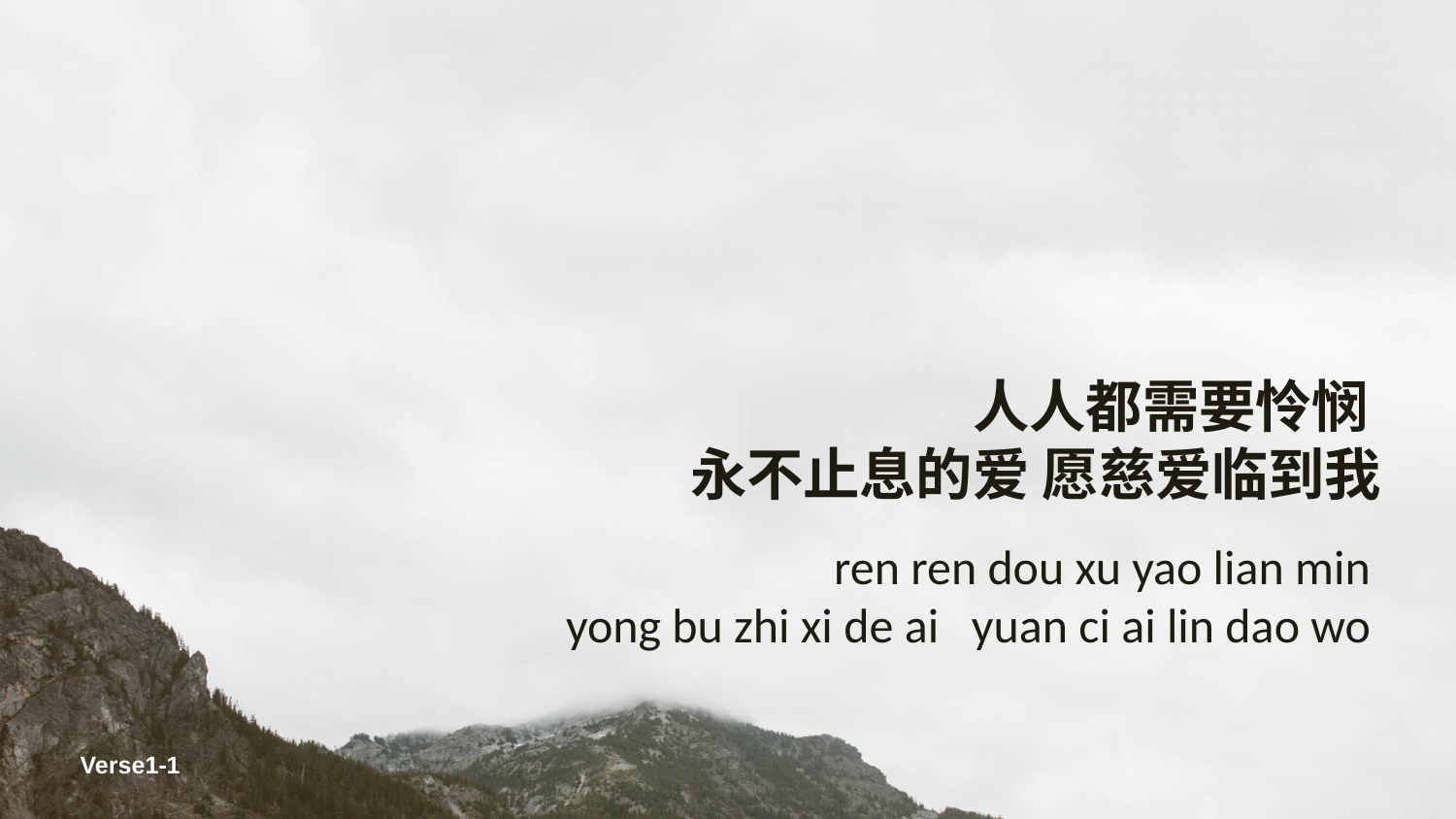

人人都需要怜悯
永不止息的爱 愿慈爱临到我

ren ren dou xu yao lian min
yong bu zhi xi de ai   yuan ci ai lin dao wo

Verse1-1